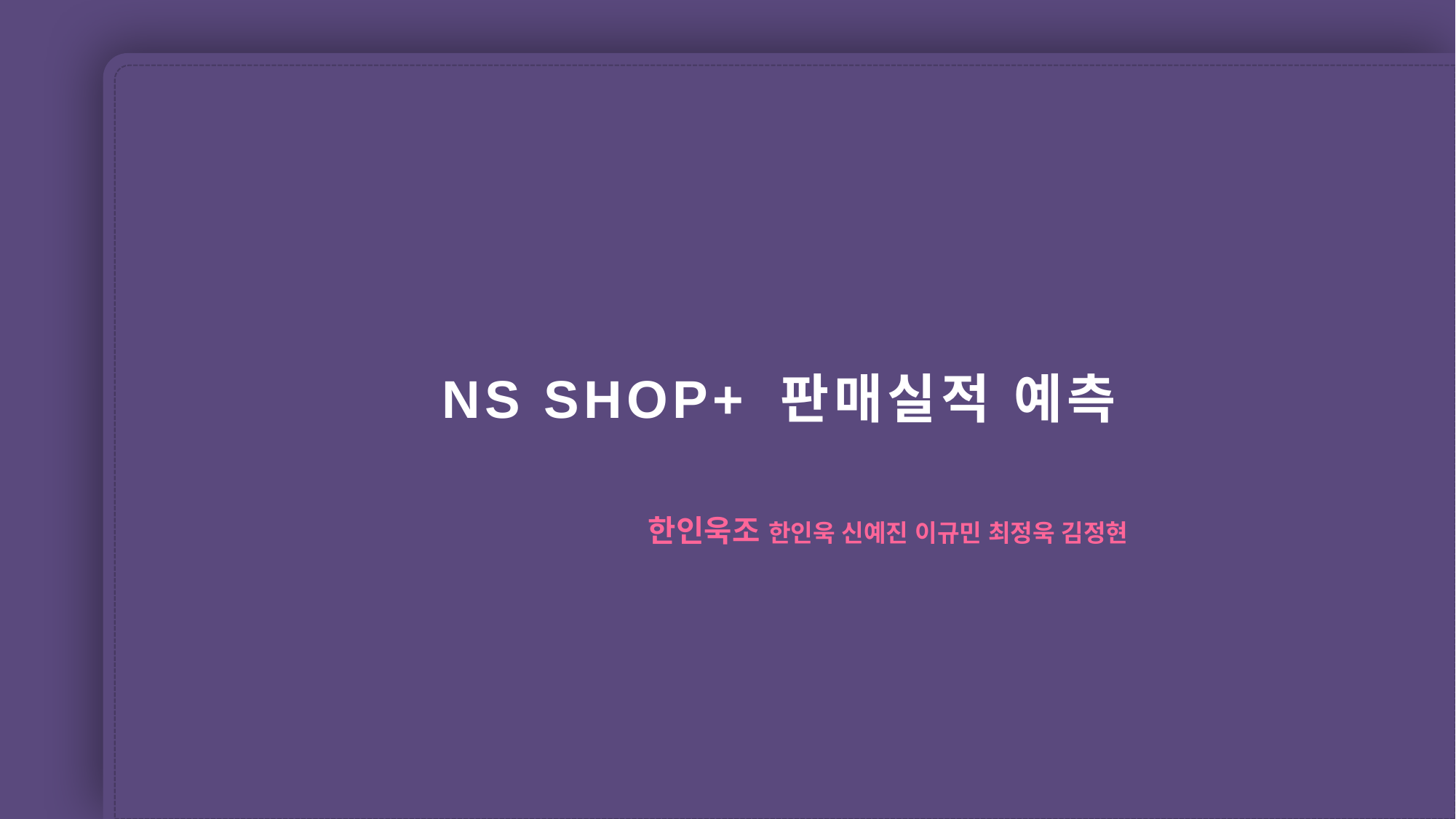

NS SHOP+ 판매실적 예측

		한인욱조 한인욱 신예진 이규민 최정욱 김정현